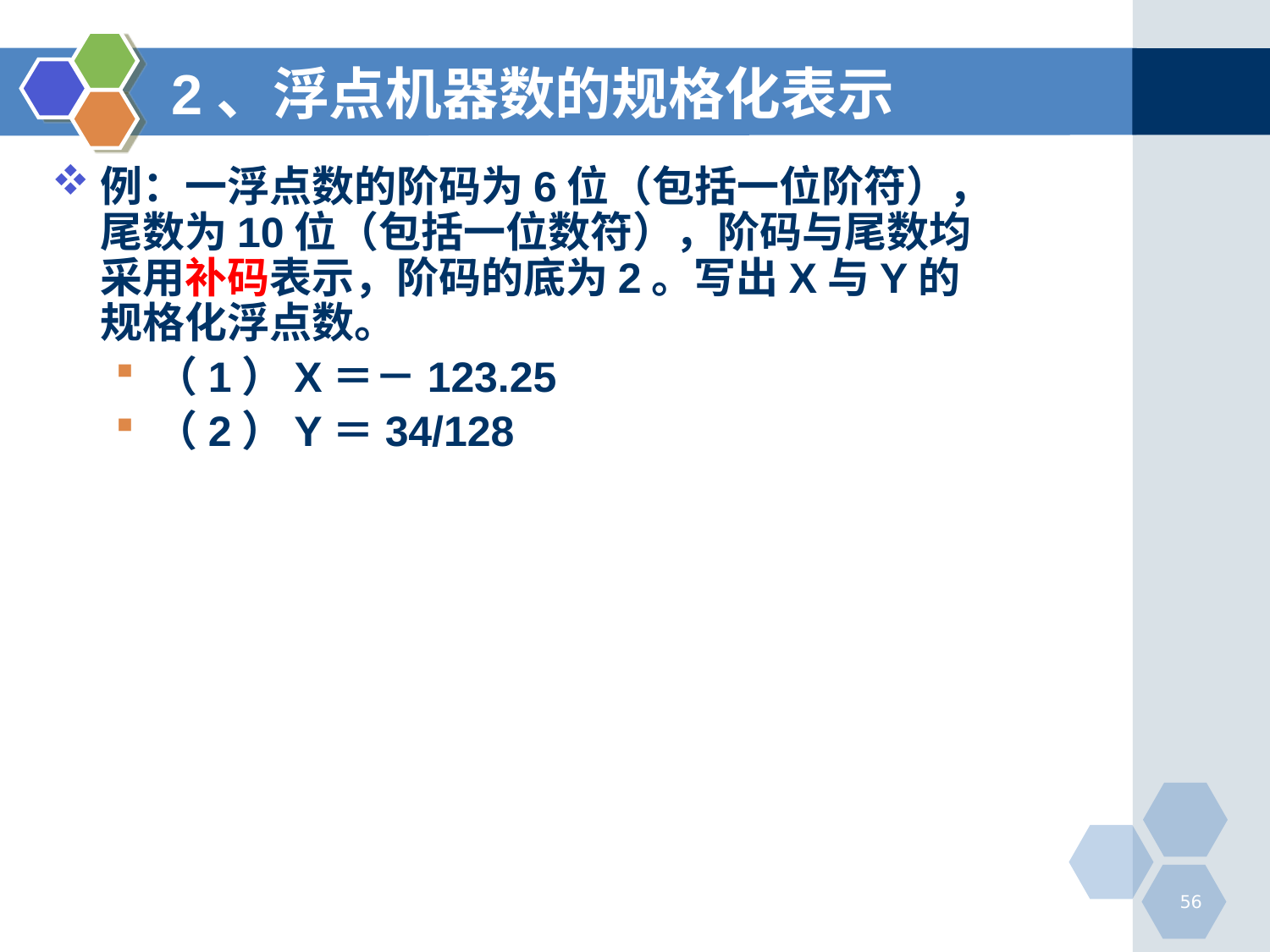

# 2、浮点机器数的规格化表示
例：一浮点数的阶码为6位（包括一位阶符），尾数为10位（包括一位数符），阶码与尾数均采用补码表示，阶码的底为2。写出X与Y的规格化浮点数。
（1）X＝－123.25
（2）Y＝34/128

56